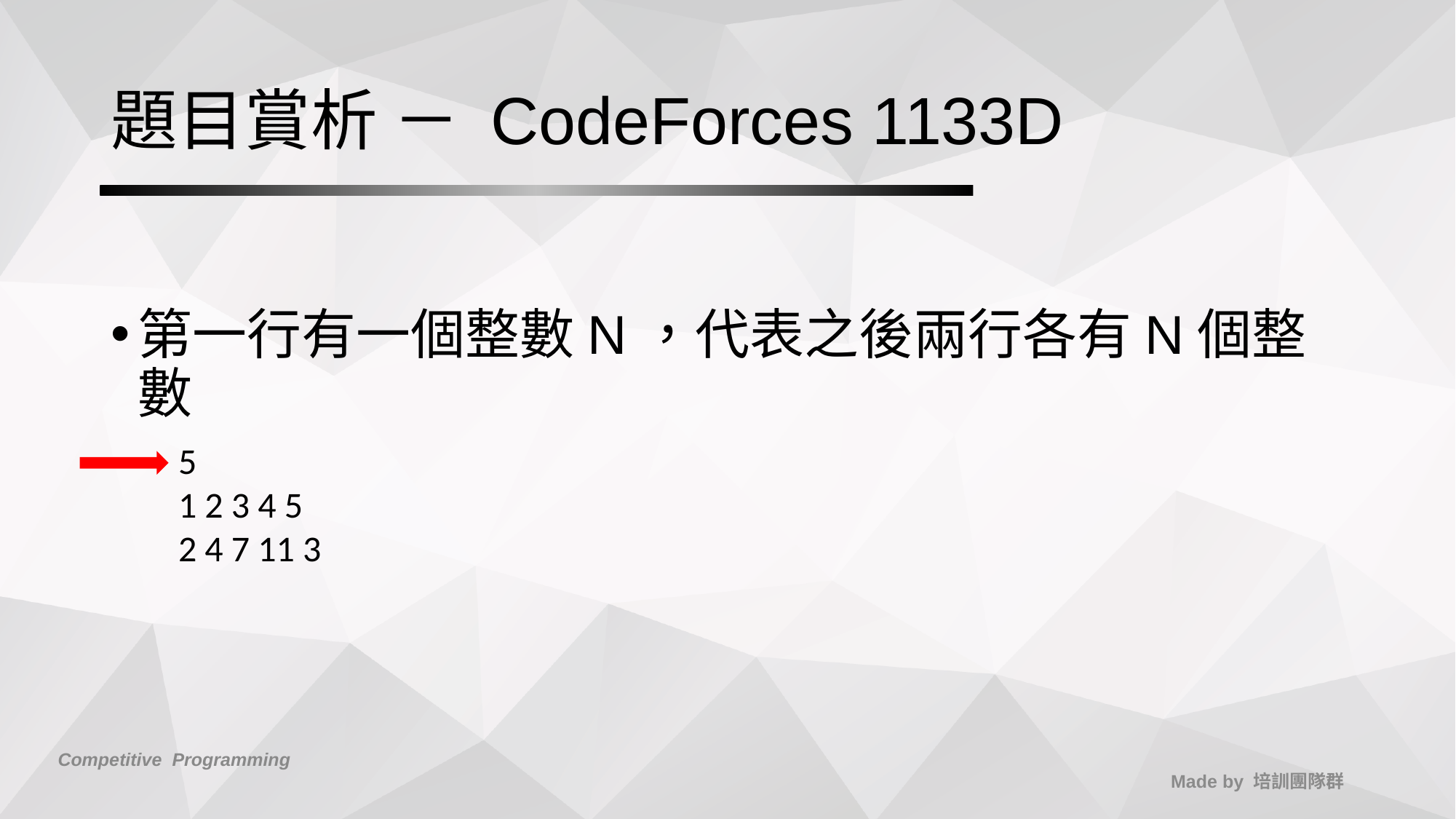

# 題目賞析 － CodeForces 1133D
第一行有一個整數N，代表之後兩行各有N個整數

5
1 2 3 4 5
2 4 7 11 3